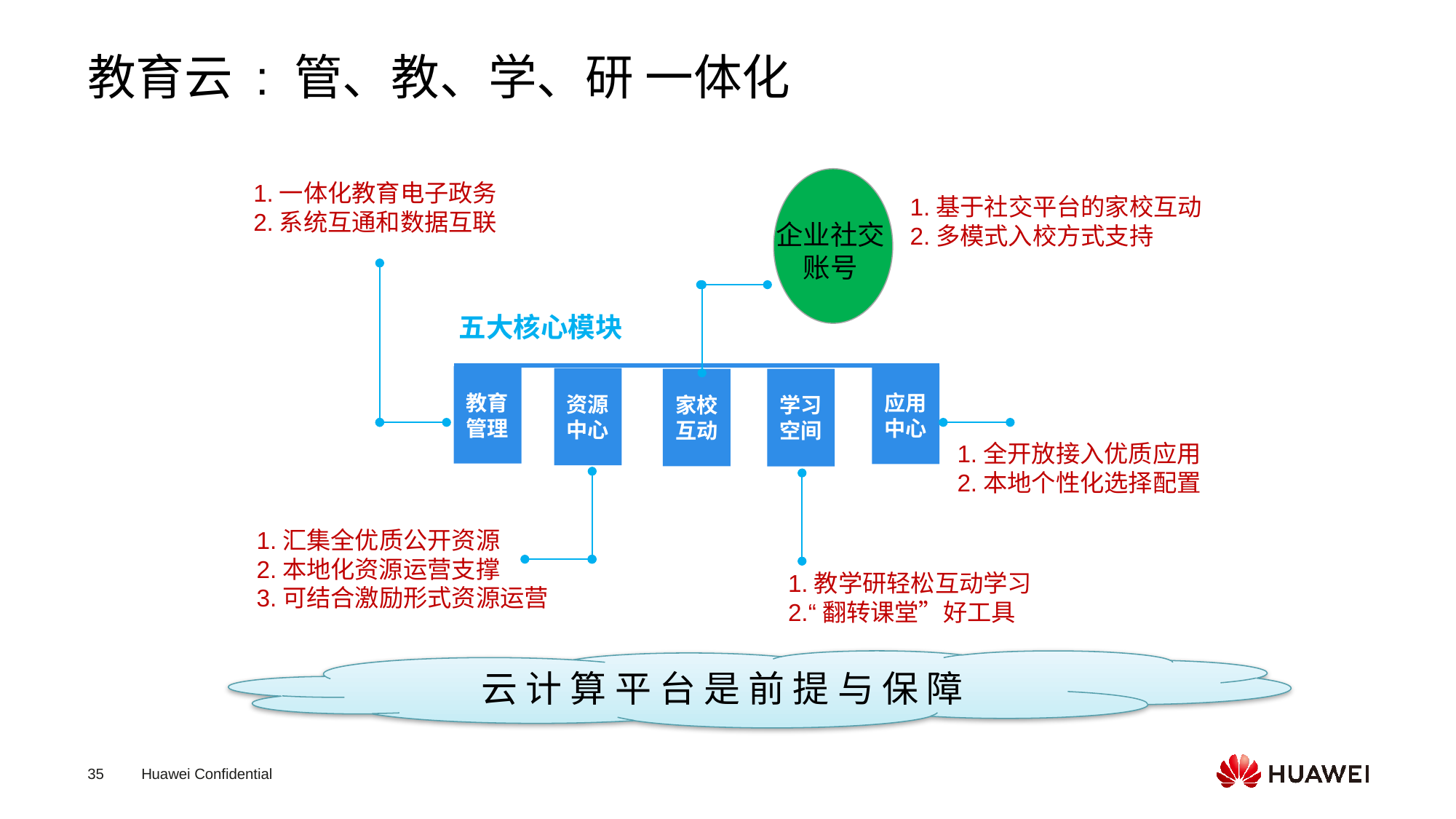

# 教育云 : 管、教、学、研 一体化

企业社交
账号
1.一体化教育电子政务
2.系统互通和数据互联
1.基于社交平台的家校互动
2.多模式入校方式支持
五大核心模块
教育管理
应用中心
资源中心
家校互动
学习空间
1.全开放接入优质应用
2.本地个性化选择配置
1.汇集全优质公开资源
2.本地化资源运营支撑
3.可结合激励形式资源运营
1.教学研轻松互动学习
2.“翻转课堂”好工具
云 计 算 平 台 是 前 提 与 保 障